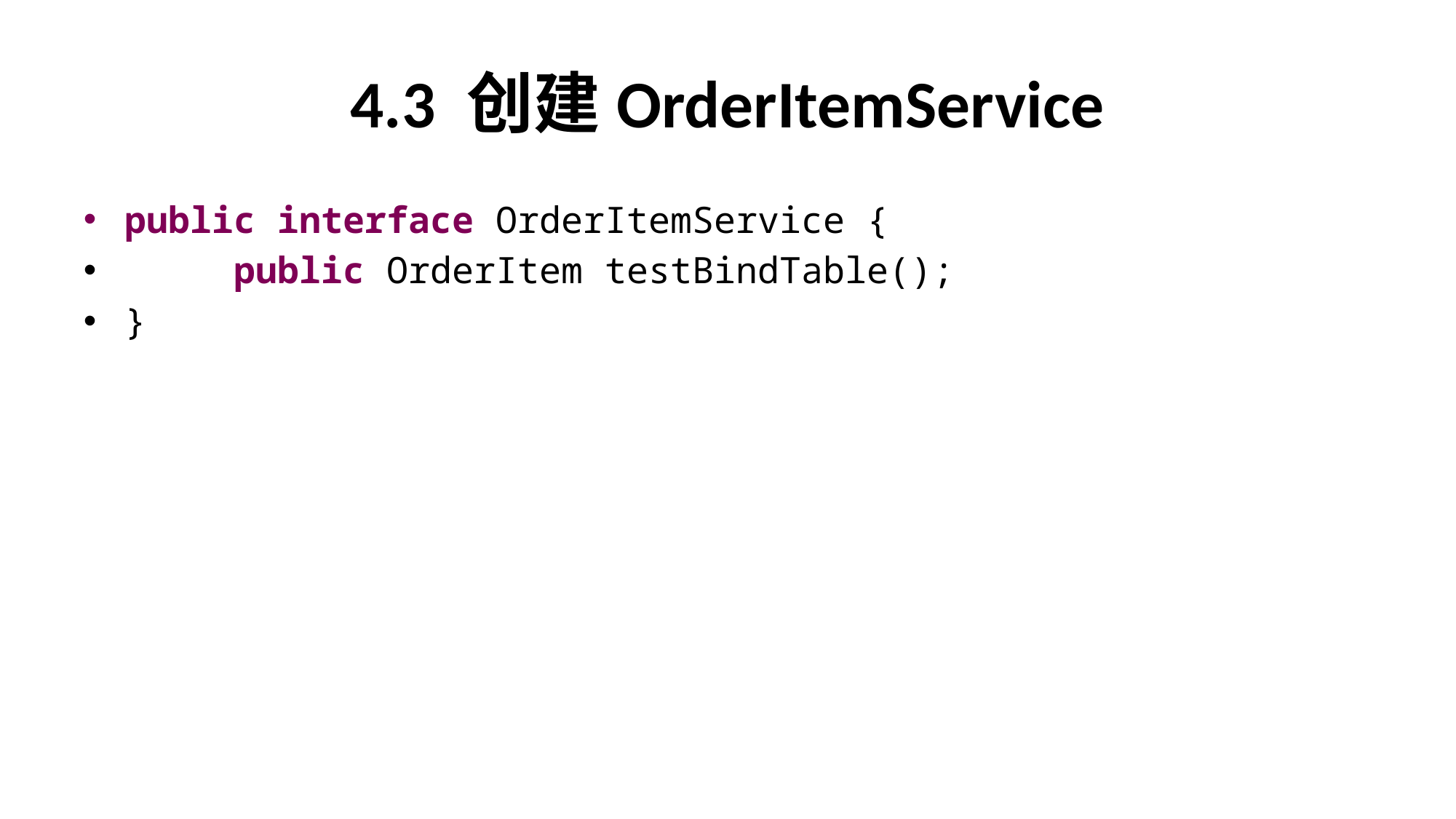

# 4.3 创建OrderItemService
public interface OrderItemService {
	public OrderItem testBindTable();
}